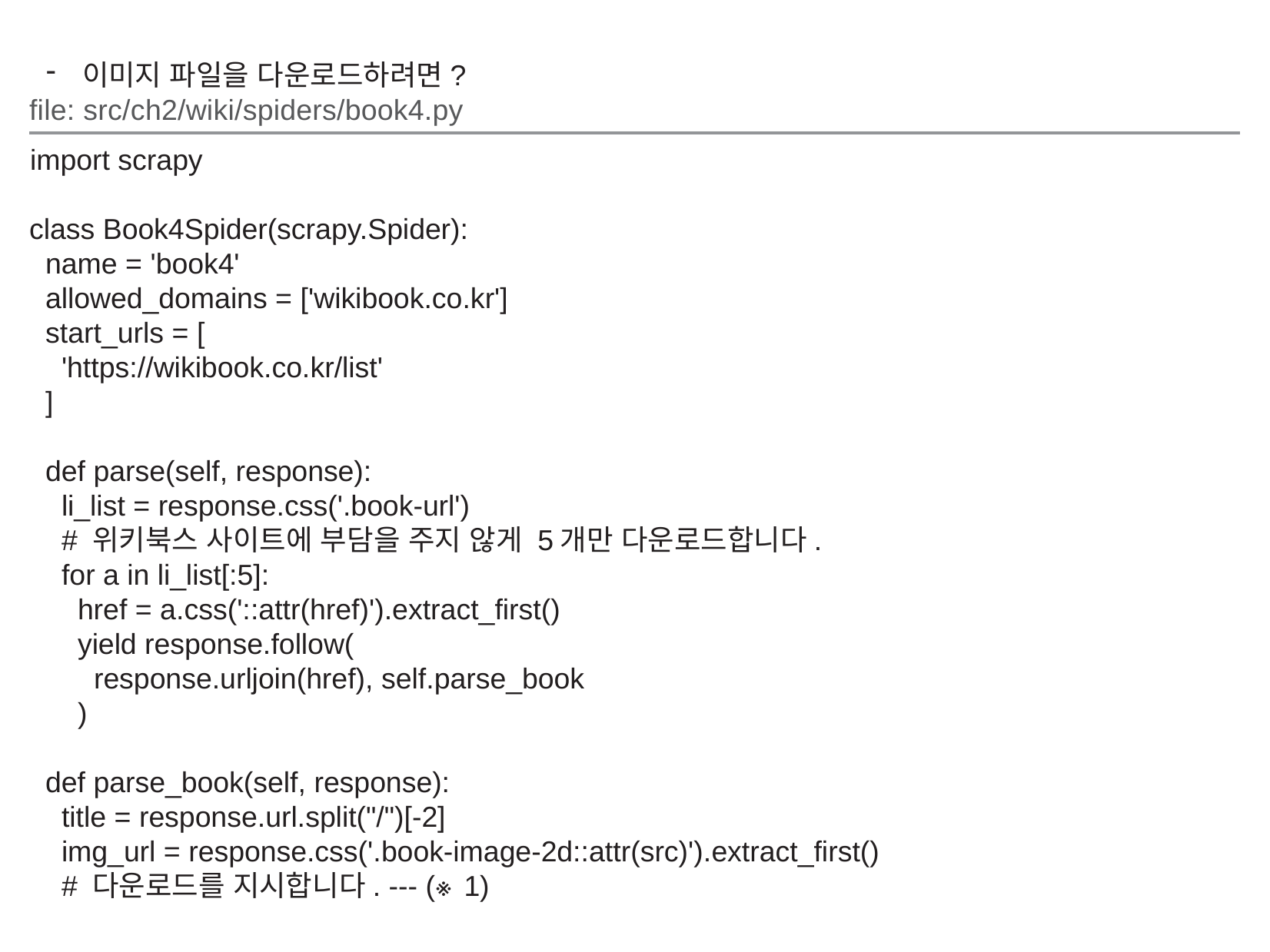

이미지 파일을 다운로드하려면?
file: src/ch2/wiki/spiders/book4.py
import scrapy

class Book4Spider(scrapy.Spider):
  name = 'book4'
  allowed_domains = ['wikibook.co.kr']
  start_urls = [
    'https://wikibook.co.kr/list'
  ]

  def parse(self, response):
    li_list = response.css('.book-url')
    # 위키북스 사이트에 부담을 주지 않게 5개만 다운로드합니다.
    for a in li_list[:5]:
      href = a.css('::attr(href)').extract_first()
      yield response.follow(
        response.urljoin(href), self.parse_book
      )

  def parse_book(self, response):
    title = response.url.split("/")[-2]
    img_url = response.css('.book-image-2d::attr(src)').extract_first()
    # 다운로드를 지시합니다. --- (※1)